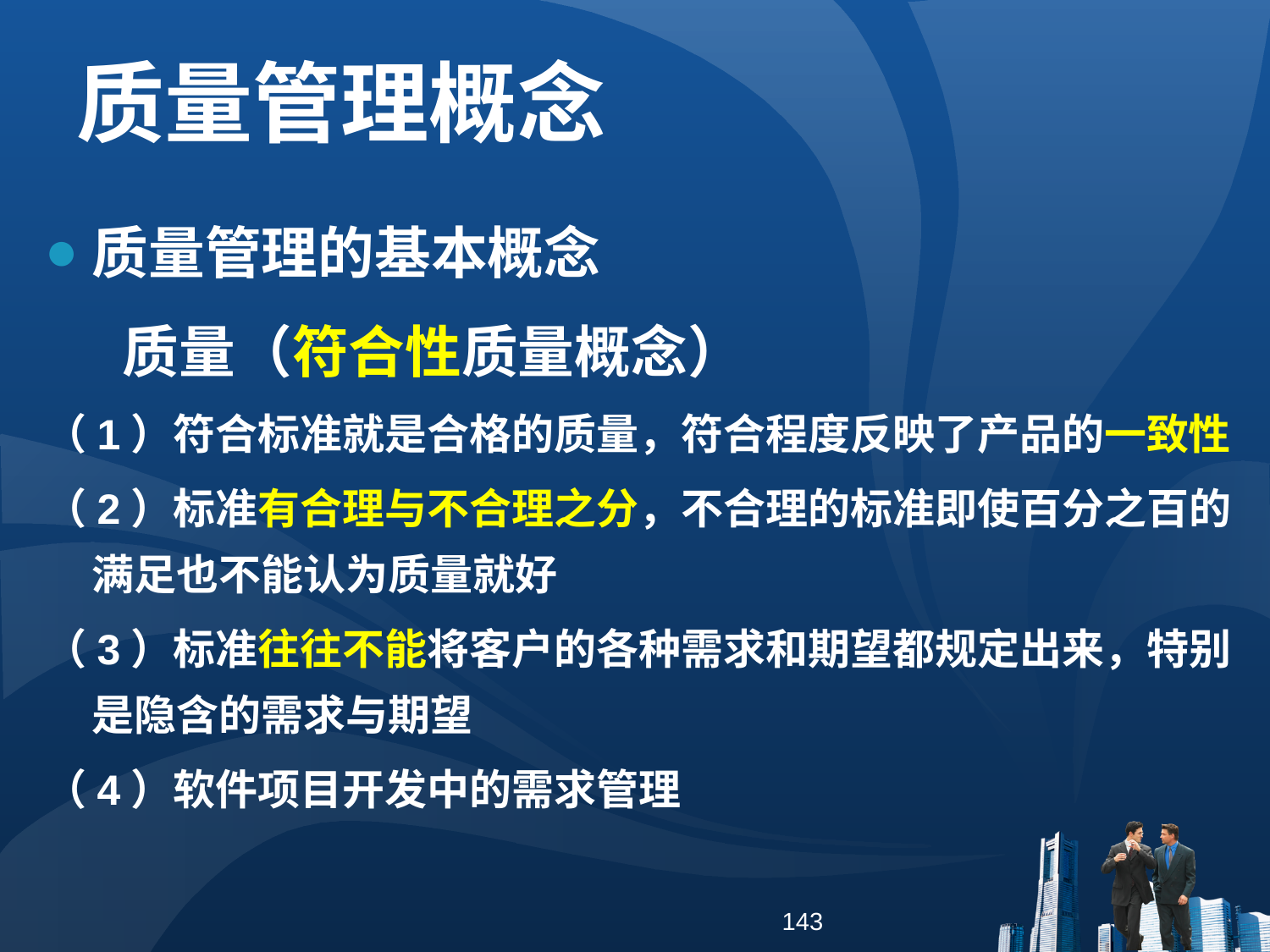

质量管理概念
质量管理的基本概念
     质量（符合性质量概念）
（1）符合标准就是合格的质量，符合程度反映了产品的一致性
（2）标准有合理与不合理之分，不合理的标准即使百分之百的满足也不能认为质量就好
（3）标准往往不能将客户的各种需求和期望都规定出来，特别是隐含的需求与期望
（4）软件项目开发中的需求管理
143